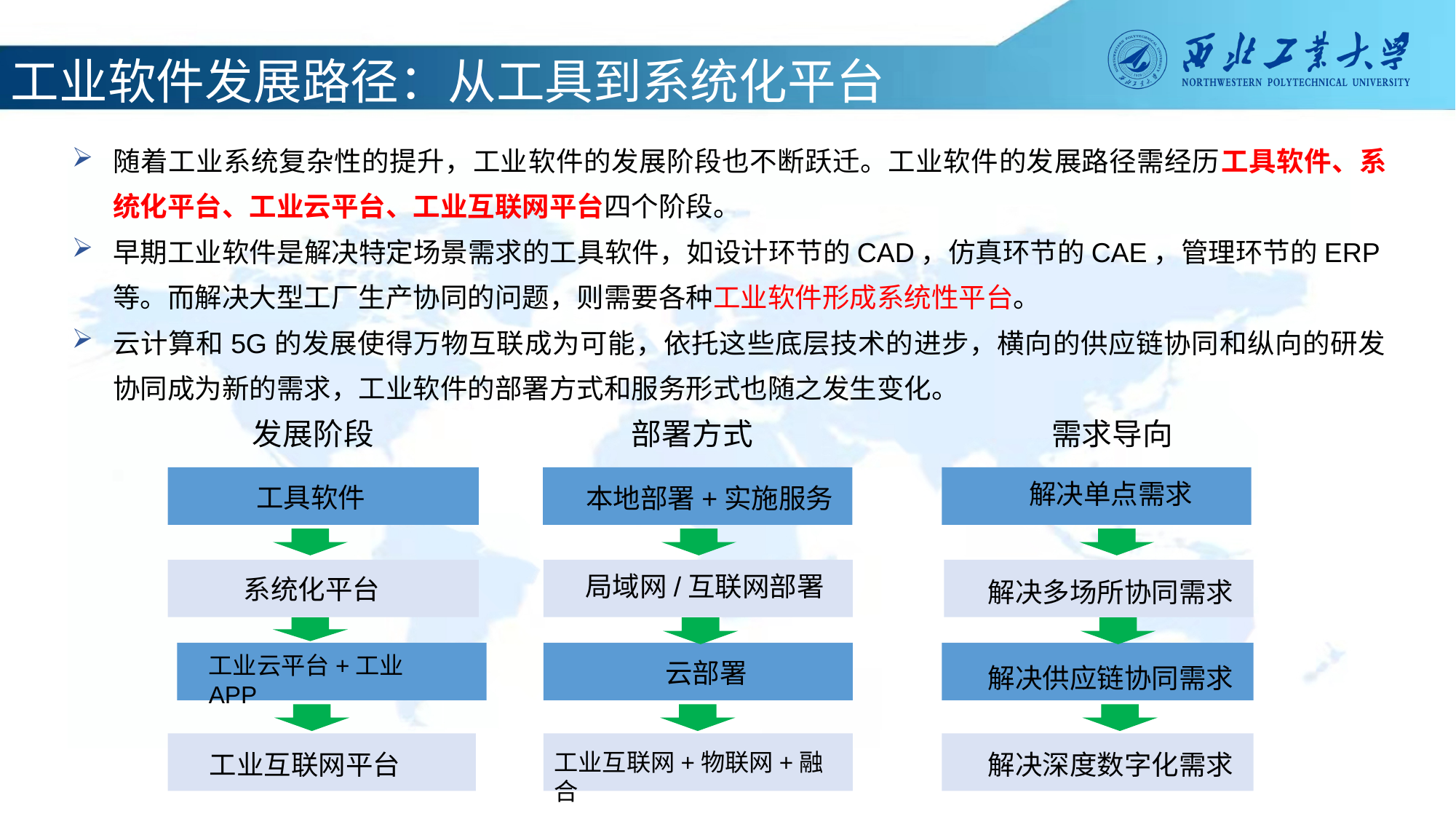

工业软件发展路径：从工具到系统化平台
随着工业系统复杂性的提升，工业软件的发展阶段也不断跃迁。工业软件的发展路径需经历工具软件、系统化平台、工业云平台、工业互联网平台四个阶段。
早期工业软件是解决特定场景需求的工具软件，如设计环节的CAD，仿真环节的CAE，管理环节的ERP等。而解决大型工厂生产协同的问题，则需要各种工业软件形成系统性平台。
云计算和5G的发展使得万物互联成为可能，依托这些底层技术的进步，横向的供应链协同和纵向的研发协同成为新的需求，工业软件的部署方式和服务形式也随之发生变化。
发展阶段
部署方式
需求导向

解决单点需求
工具软件
本地部署+实施服务

局域网/互联网部署
系统化平台
解决多场所协同需求

工业云平台+工业APP
云部署
解决供应链协同需求

工业互联网+物联网+融合
工业互联网平台
解决深度数字化需求